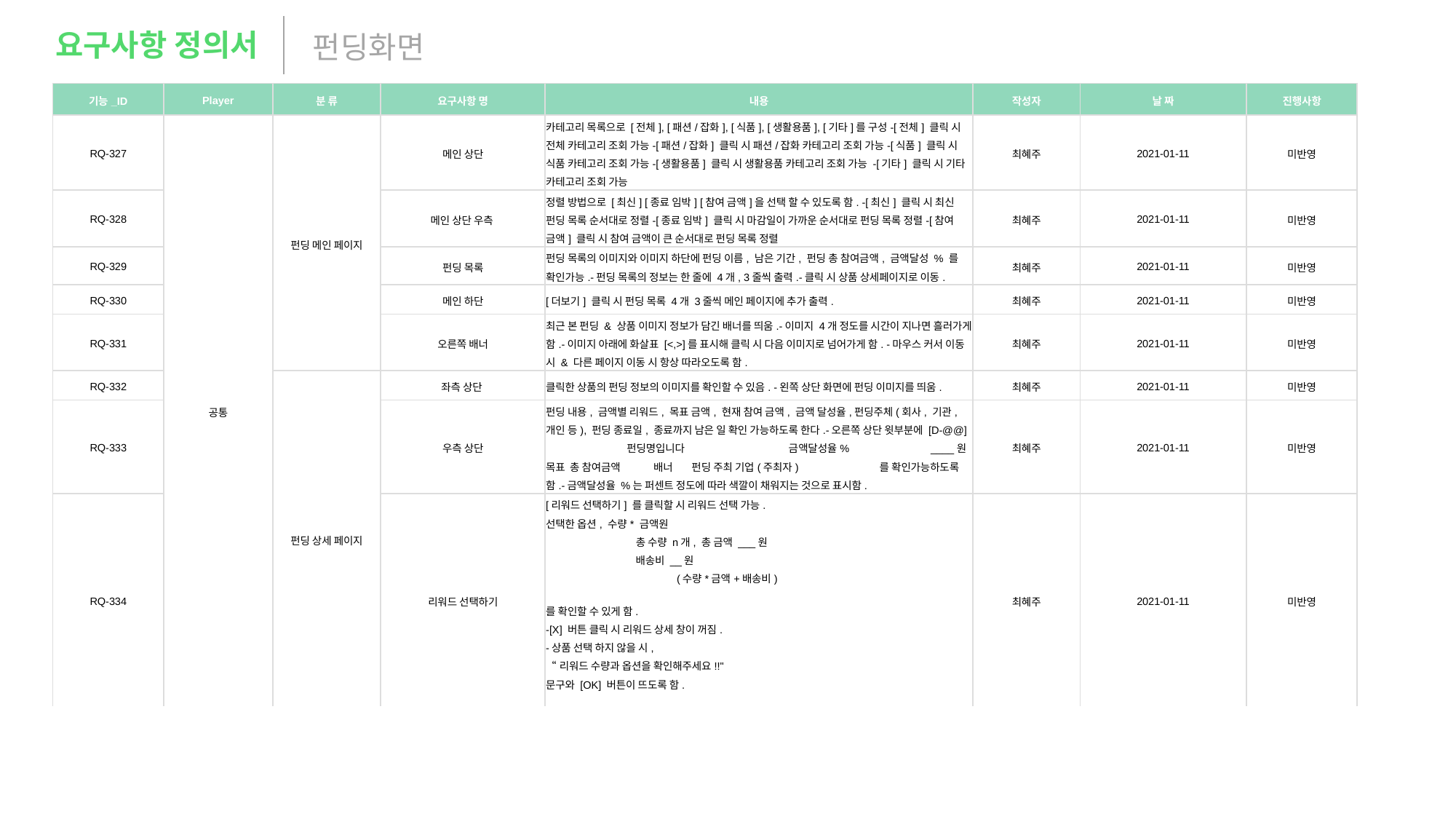

요구사항 정의서
펀딩화면
| 기능\_ID | Player | 분 류 | 요구사항 명 | 내용 | 작성자 | 날 짜 | 진행사항 |
| --- | --- | --- | --- | --- | --- | --- | --- |
| RQ-327 | 공통 | 펀딩 메인 페이지 | 메인 상단 | 카테고리 목록으로 [전체], [패션/잡화], [식품], [생활용품], [기타]를 구성 -[전체] 클릭 시 전체 카테고리 조회 가능 -[패션/잡화] 클릭 시 패션/잡화 카테고리 조회 가능 -[식품] 클릭 시 식품 카테고리 조회 가능 -[생활용품] 클릭 시 생활용품 카테고리 조회 가능  -[기타] 클릭 시 기타 카테고리 조회 가능 | 최혜주 | 2021-01-11 | 미반영 |
| RQ-328 |  |  | 메인 상단 우측 | 정렬 방법으로 [최신] [종료 임박] [참여 금액]을 선택 할 수 있도록 함.  -[최신] 클릭 시 최신 펀딩 목록 순서대로 정렬 -[종료 임박] 클릭 시 마감일이 가까운 순서대로 펀딩 목록 정렬 -[참여 금액] 클릭 시 참여 금액이 큰 순서대로 펀딩 목록 정렬 | 최혜주 | 2021-01-11 | 미반영 |
| RQ-329 |  |  | 펀딩 목록 | 펀딩 목록의 이미지와 이미지 하단에 펀딩 이름, 남은 기간, 펀딩 총 참여금액, 금액달성 % 를 확인가능. -펀딩 목록의 정보는 한 줄에 4개, 3줄씩 출력. -클릭 시 상품 상세페이지로 이동. | 최혜주 | 2021-01-11 | 미반영 |
| RQ-330 |  |  | 메인 하단 | [더보기] 클릭 시 펀딩 목록 4개 3줄씩 메인 페이지에 추가 출력. | 최혜주 | 2021-01-11 | 미반영 |
| RQ-331 |  |  | 오른쪽 배너 | 최근 본 펀딩 & 상품 이미지 정보가 담긴 배너를 띄움. -이미지 4개 정도를 시간이 지나면 흘러가게 함. -이미지 아래에 화살표 [<,>]를 표시해 클릭 시 다음 이미지로 넘어가게 함.  -마우스 커서 이동 시 & 다른 페이지 이동 시 항상 따라오도록 함. | 최혜주 | 2021-01-11 | 미반영 |
| RQ-332 |  | 펀딩 상세 페이지 | 좌측 상단 | 클릭한 상품의 펀딩 정보의 이미지를 확인할 수 있음.  -왼쪽 상단 화면에 펀딩 이미지를 띄움. | 최혜주 | 2021-01-11 | 미반영 |
| RQ-333 |  |  | 우측 상단 | 펀딩 내용, 금액별 리워드, 목표 금액, 현재 참여 금액, 금액 달성율,펀딩주체(회사, 기관, 개인 등), 펀딩 종료일, 종료까지 남은 일 확인 가능하도록 한다. -오른쪽 상단 윗부분에 [D-@@]   펀딩명입니다  금액달성율%  \_\_\_\_원 목표 총 참여금액  배너 펀딩 주최 기업(주최자)   를 확인가능하도록 함. -금액달성율 %는 퍼센트 정도에 따라 색깔이 채워지는 것으로 표시함. | 최혜주 | 2021-01-11 | 미반영 |
| RQ-334 |  |  | 리워드 선택하기 | [리워드 선택하기] 를 클릭할 시 리워드 선택 가능. 선택한 옵션, 수량\* 금액원 총 수량 n개, 총 금액 \_\_\_원 배송비 \_\_원 (수량\*금액+배송비) 를 확인할 수 있게 함. -[X] 버튼 클릭 시 리워드 상세 창이 꺼짐. -상품 선택 하지 않을 시, “리워드 수량과 옵션을 확인해주세요!!" 문구와 [OK] 버튼이 뜨도록 함. | 최혜주 | 2021-01-11 | 미반영 |